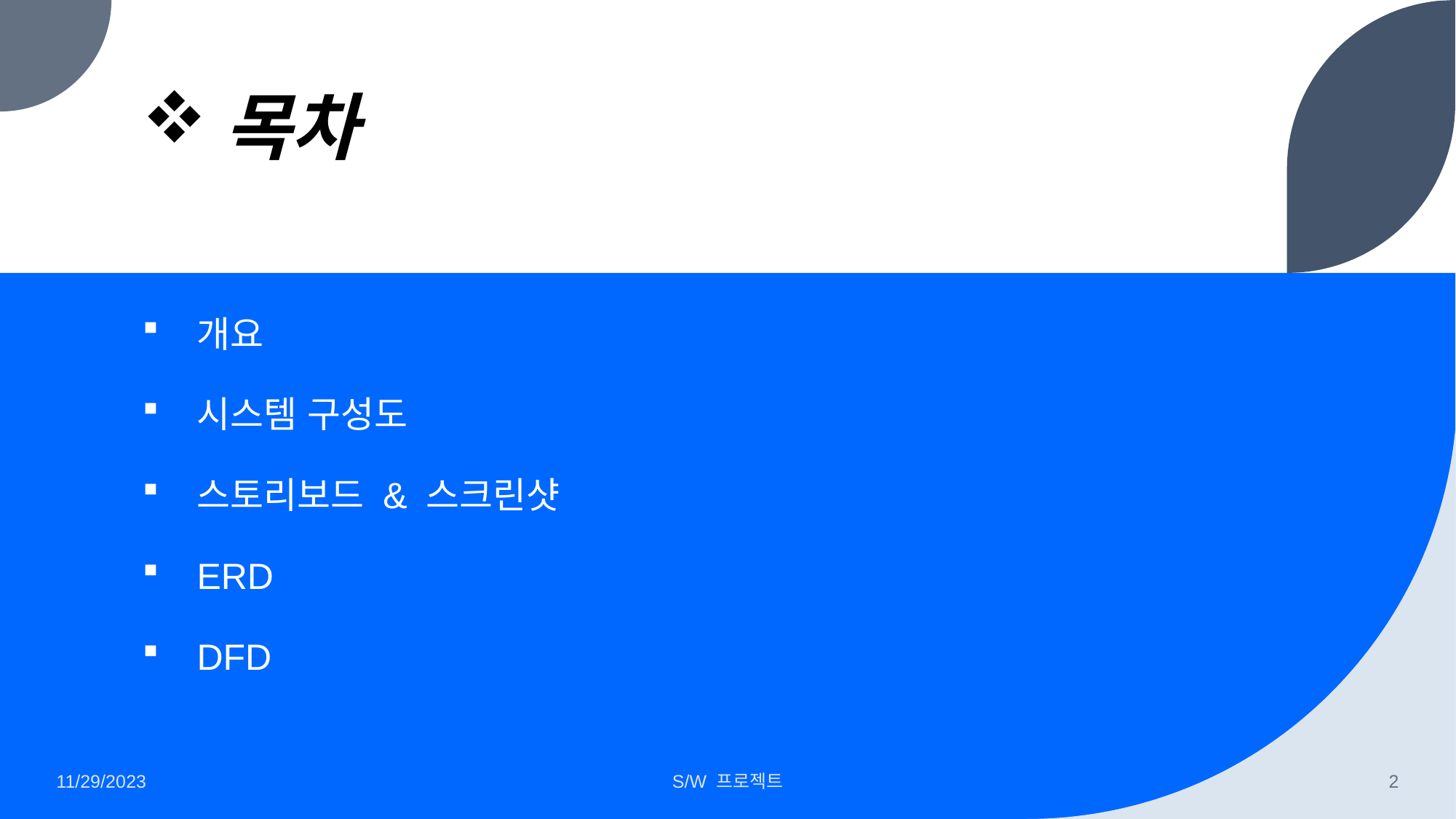

# 목차
개요
시스템 구성도
스토리보드 & 스크린샷
ERD
DFD
11/29/2023
S/W 프로젝트
2